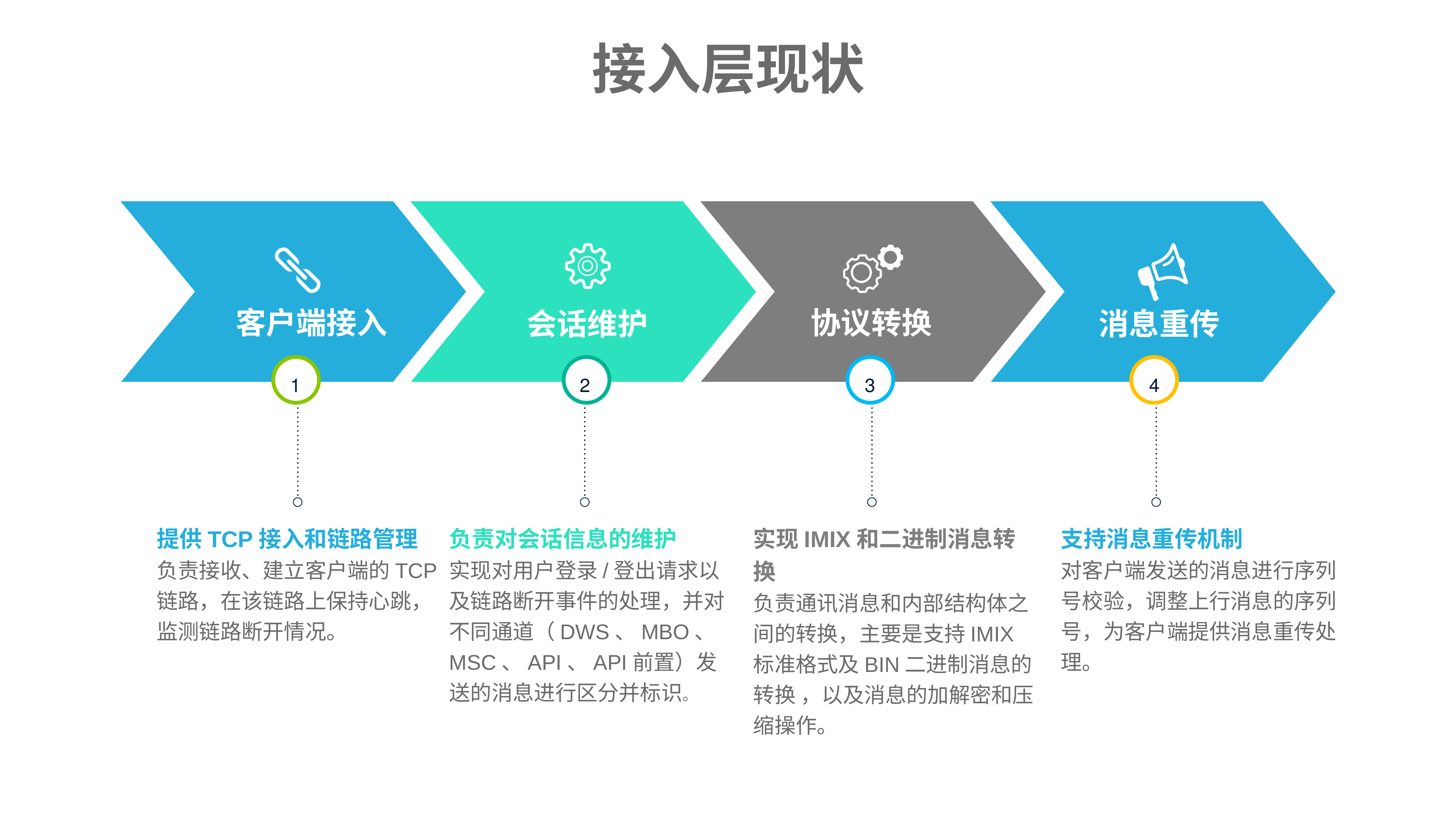

接入层现状

消息重传

会话维护

客户端接入
协议转换

1

2

3

4

提供TCP接入和链路管理
负责接收、建立客户端的TCP链路，在该链路上保持心跳，监测链路断开情况。
负责对会话信息的维护
实现对用户登录/登出请求以及链路断开事件的处理，并对不同通道（DWS、MBO、MSC、API、API前置）发送的消息进行区分并标识。
实现IMIX和二进制消息转换
负责通讯消息和内部结构体之间的转换，主要是支持IMIX标准格式及BIN二进制消息的转换 ，以及消息的加解密和压缩操作。
支持消息重传机制
对客户端发送的消息进行序列号校验，调整上行消息的序列号，为客户端提供消息重传处理。